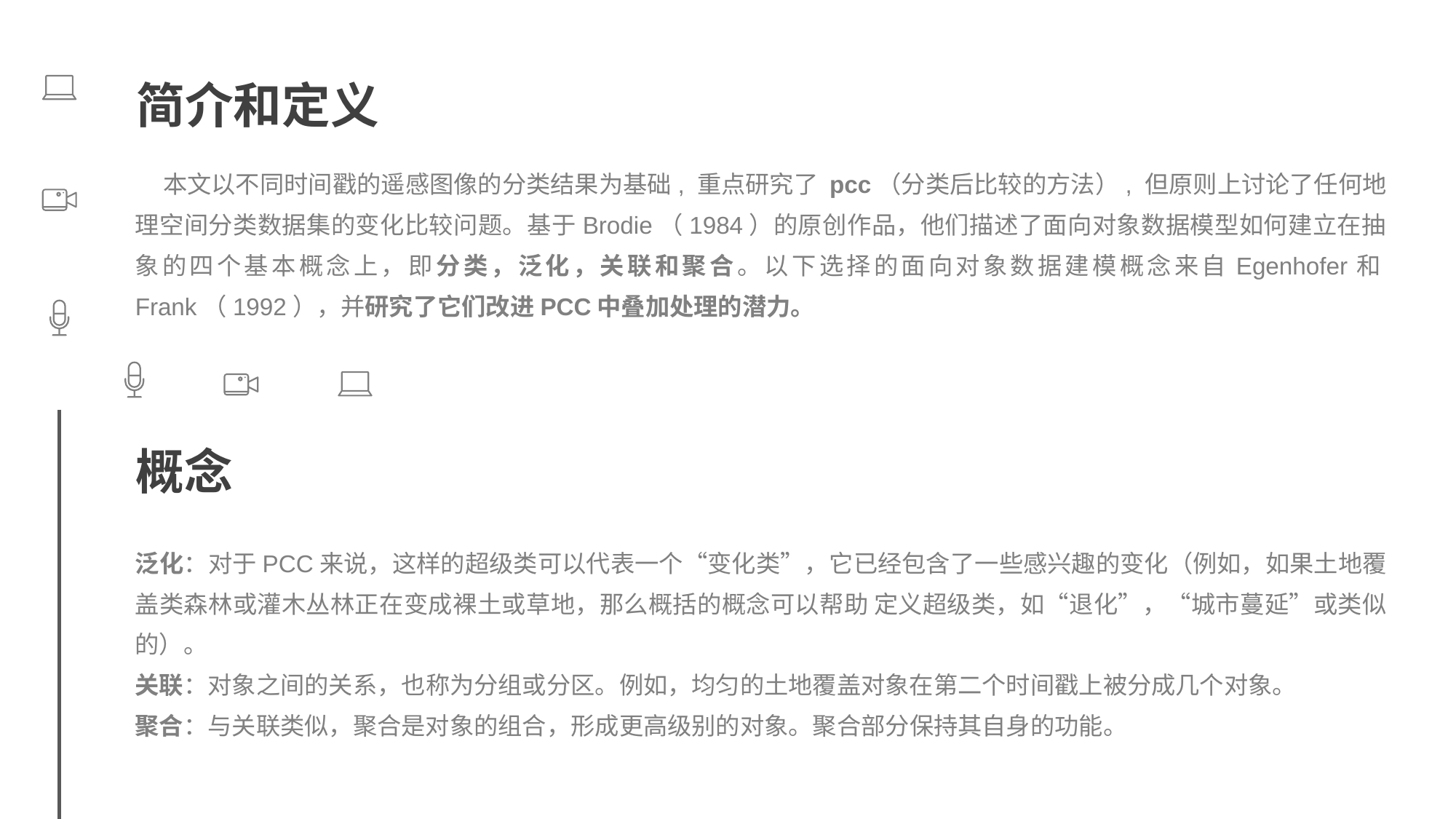

简介和定义
    本文以不同时间戳的遥感图像的分类结果为基础, 重点研究了 pcc（分类后比较的方法）, 但原则上讨论了任何地理空间分类数据集的变化比较问题。基于Brodie（1984）的原创作品，他们描述了面向对象数据模型如何建立在抽象的四个基本概念上，即分类，泛化，关联和聚合。以下选择的面向对象数据建模概念来自Egenhofer和Frank（1992），并研究了它们改进PCC中叠加处理的潜力。

概念
泛化：对于PCC来说，这样的超级类可以代表一个“变化类”，它已经包含了一些感兴趣的变化（例如，如果土地覆盖类森林或灌木丛林正在变成裸土或草地，那么概括的概念可以帮助 定义超级类，如“退化”，“城市蔓延”或类似的）。
关联：对象之间的关系，也称为分组或分区。例如，均匀的土地覆盖对象在第二个时间戳上被分成几个对象。
聚合：与关联类似，聚合是对象的组合，形成更高级别的对象。聚合部分保持其自身的功能。